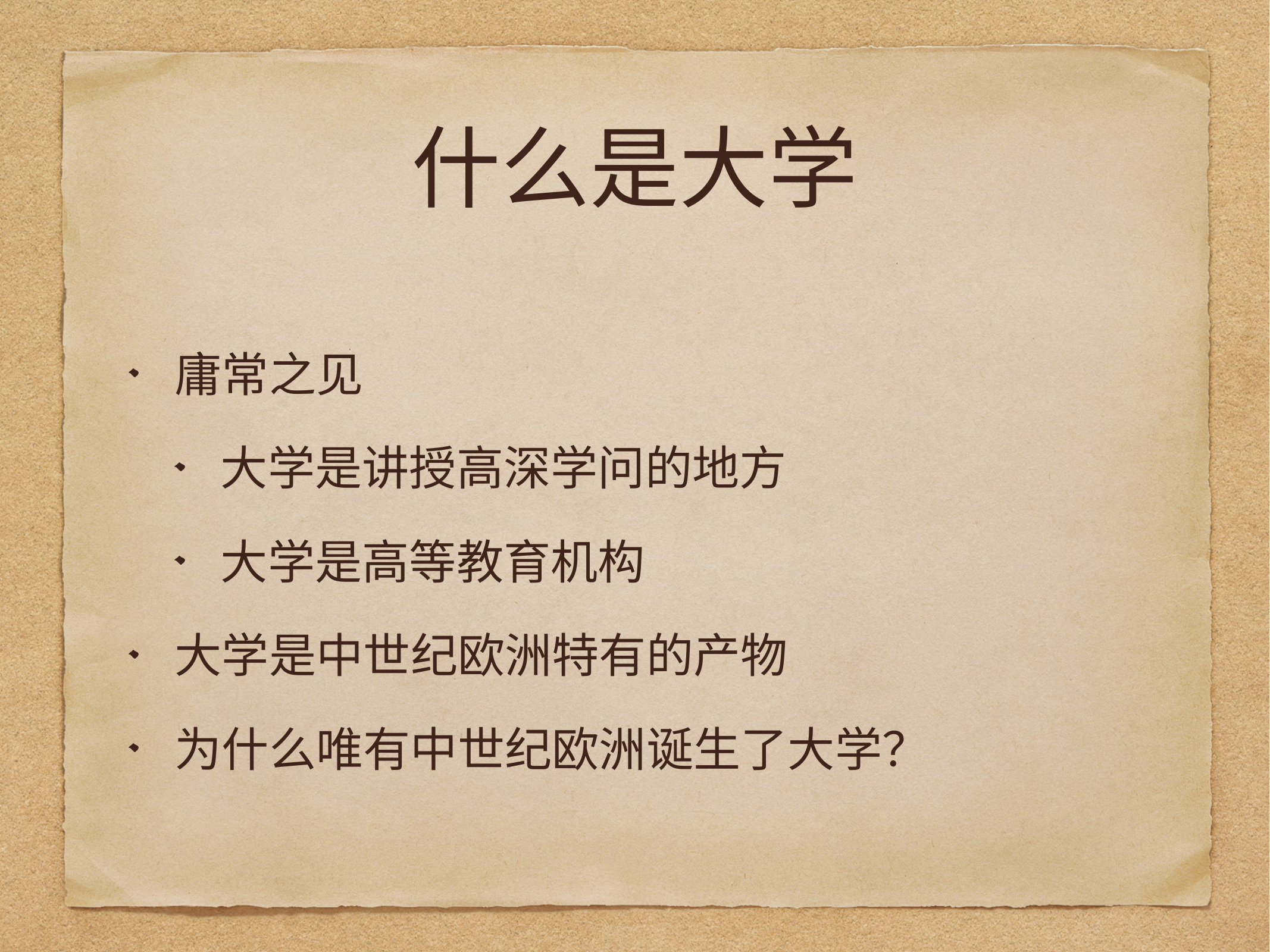

# 什么是大学
庸常之见
大学是讲授高深学问的地方
大学是高等教育机构
大学是中世纪欧洲特有的产物
为什么唯有中世纪欧洲诞生了大学？